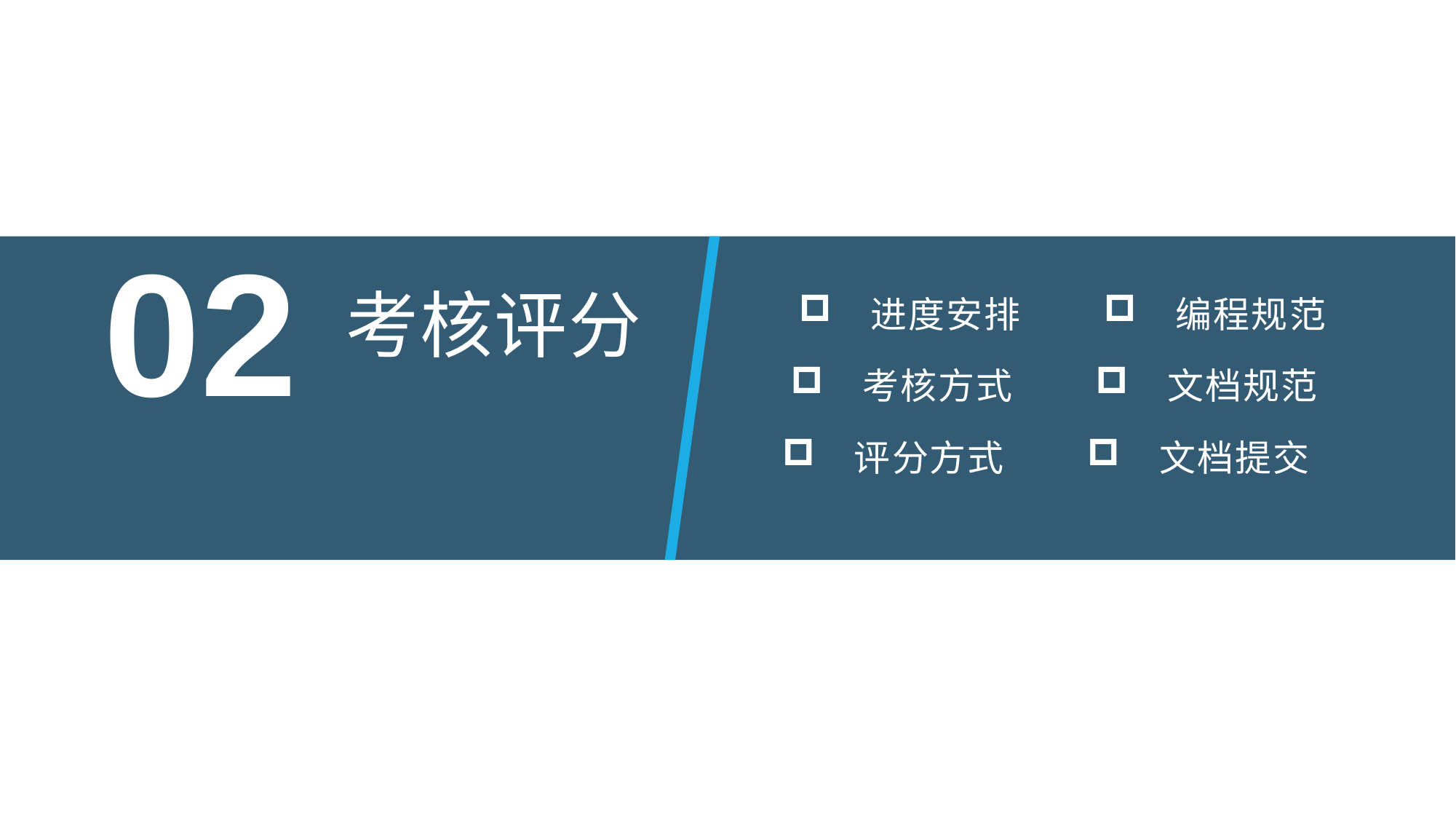

02
   编程规范
   文档规范
   文档提交
   进度安排
   考核方式
   评分方式
考核评分